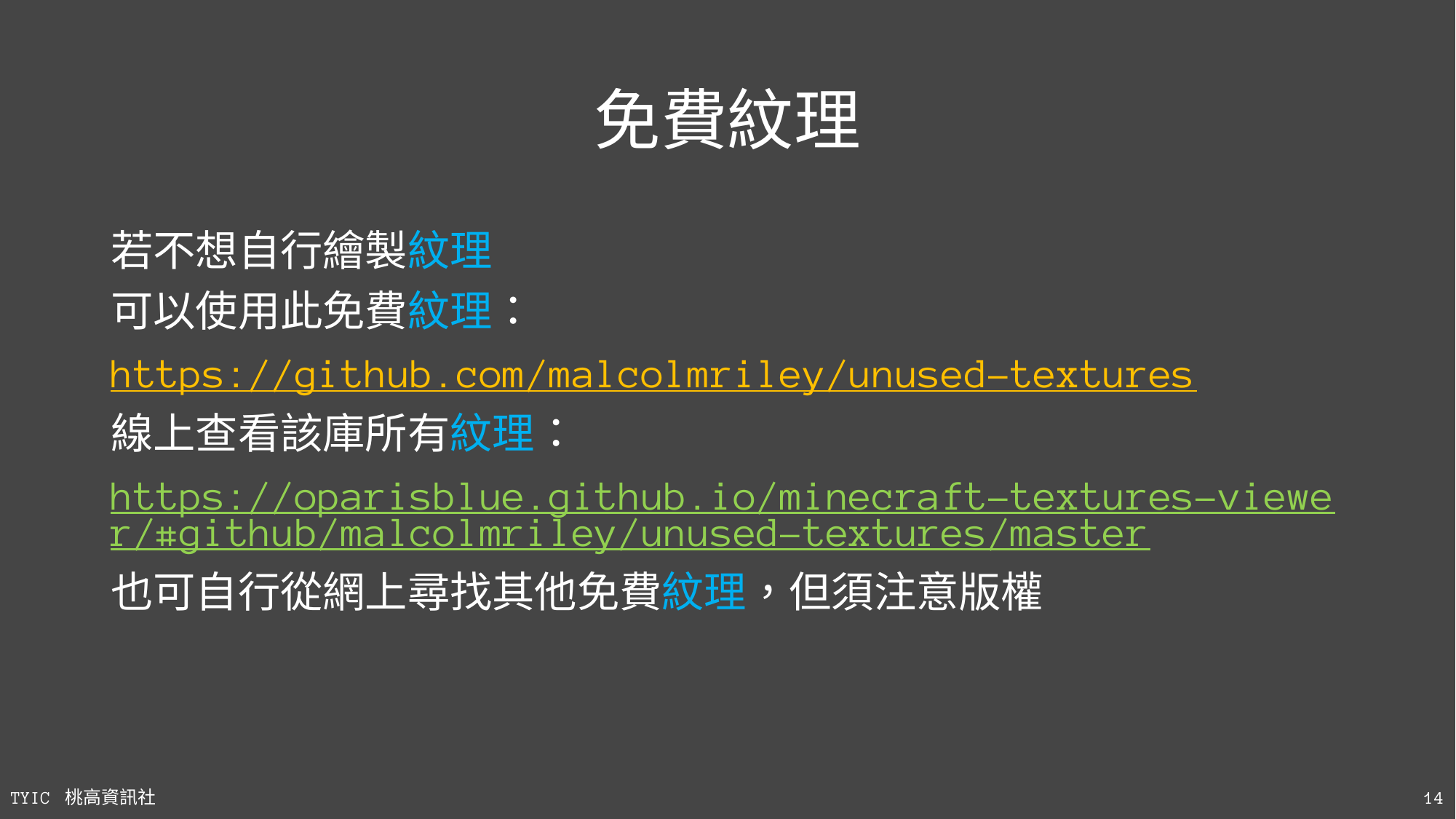

# 免費紋理
若不想自行繪製紋理
可以使用此免費紋理：
https://github.com/malcolmriley/unused-textures
線上查看該庫所有紋理：
https://oparisblue.github.io/minecraft-textures-viewer/#github/malcolmriley/unused-textures/master
也可自行從網上尋找其他免費紋理，但須注意版權